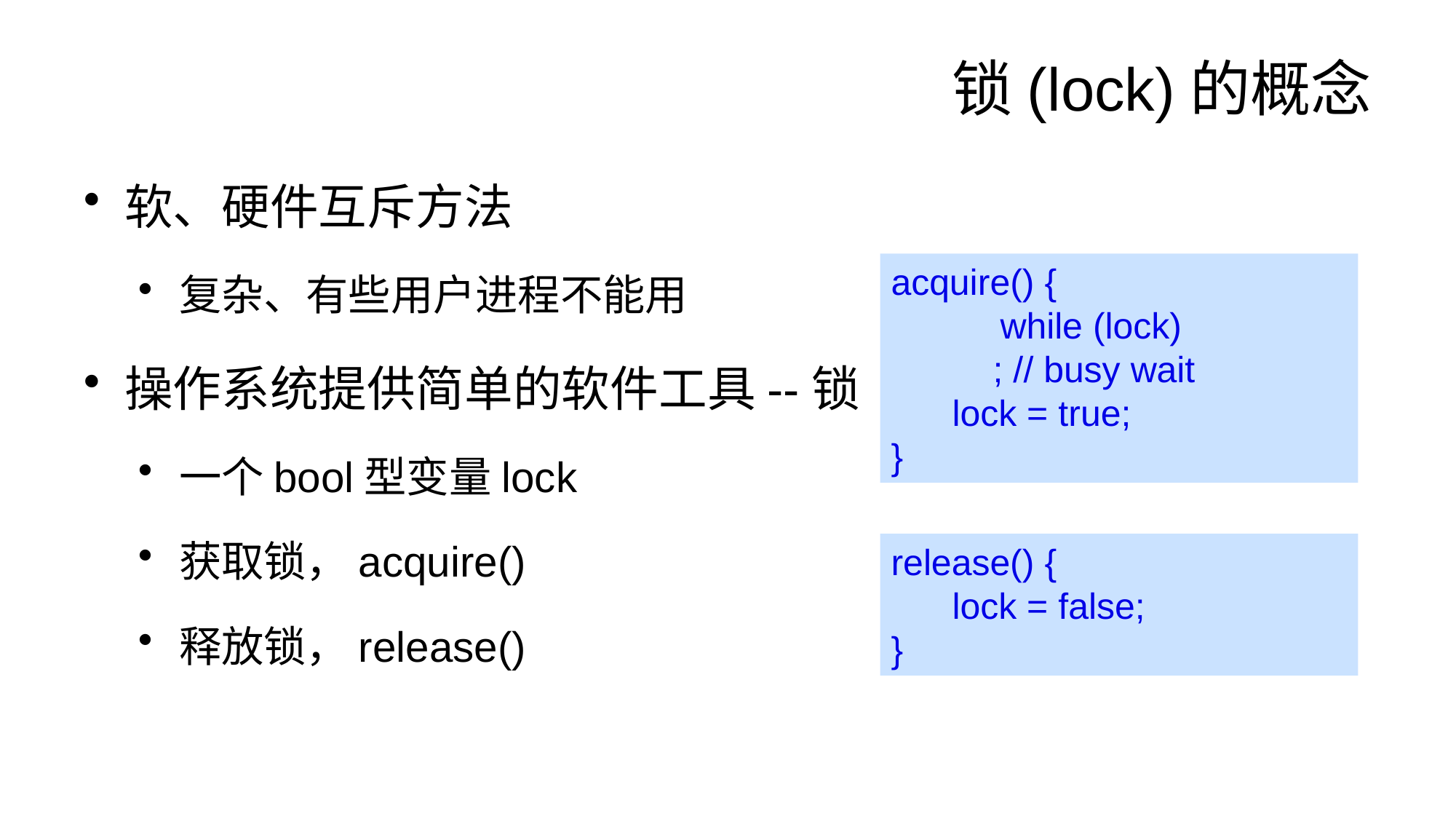

# 锁(lock)的概念
软、硬件互斥方法
复杂、有些用户进程不能用
操作系统提供简单的软件工具--锁
一个bool型变量lock
获取锁，acquire()
释放锁，release()
acquire() {
	while (lock)
          ; // busy wait
      lock = true;
}
release() {
      lock = false;
}